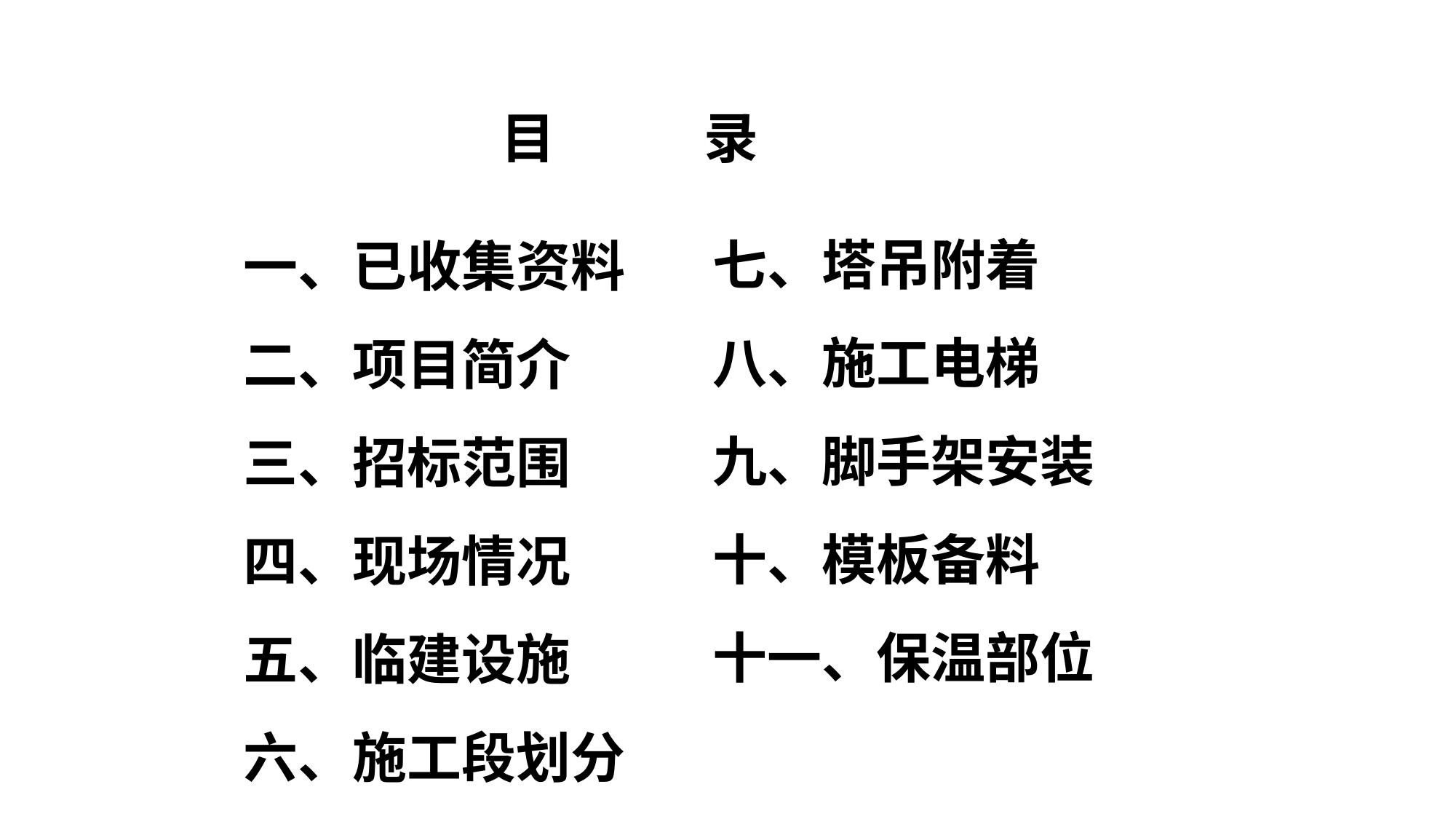

目            录
七、塔吊附着
八、施工电梯
九、脚手架安装
十、模板备料
十一、保温部位
一、已收集资料
二、项目简介
三、招标范围
四、现场情况
五、临建设施
六、施工段划分